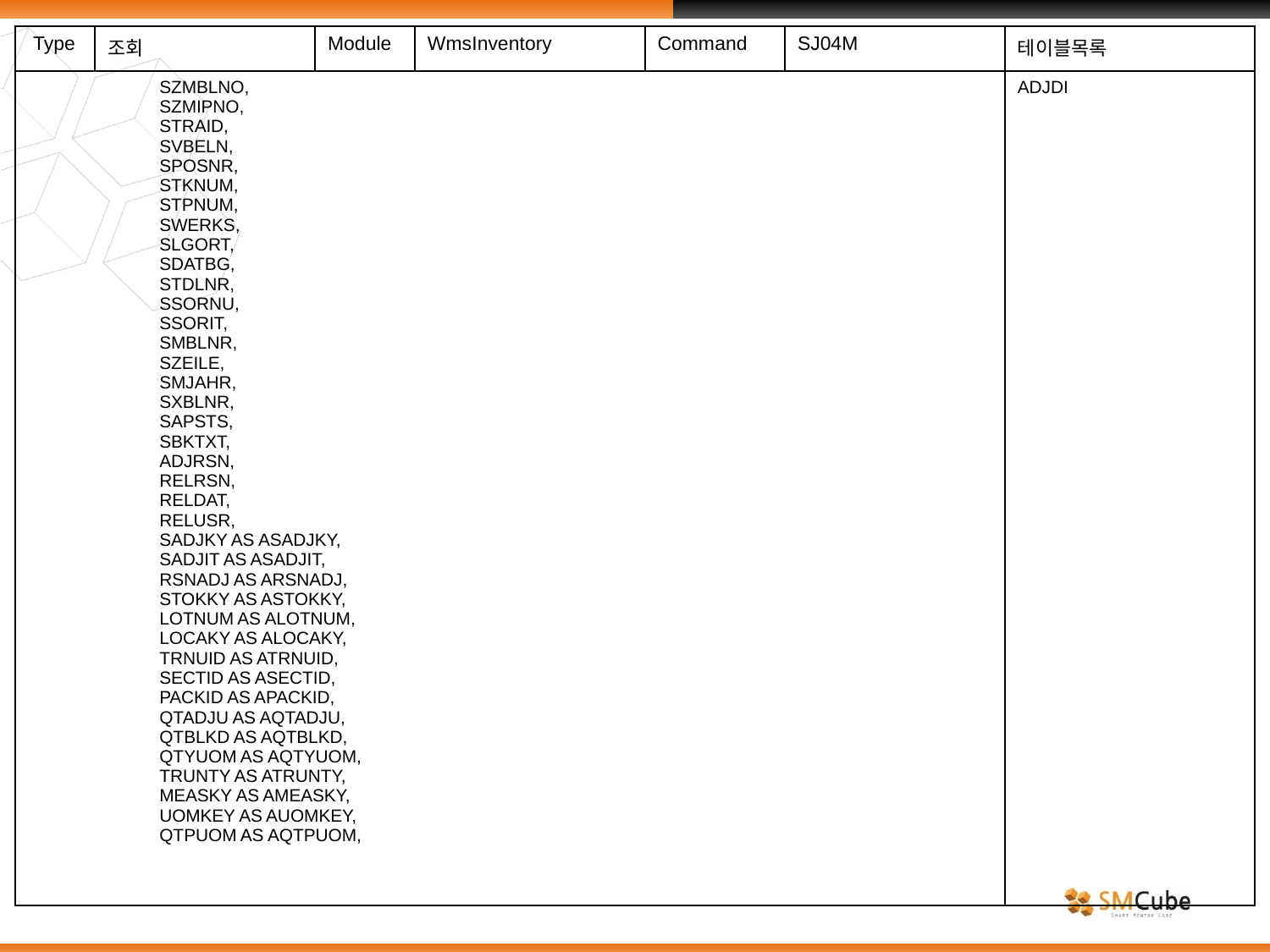

| Type | 조회 | Module | WmsInventory | Command | SJ04M | 테이블목록 |
| --- | --- | --- | --- | --- | --- | --- |
| SZMBLNO, SZMIPNO, STRAID, SVBELN, SPOSNR, STKNUM, STPNUM, SWERKS, SLGORT, SDATBG, STDLNR, SSORNU, SSORIT, SMBLNR, SZEILE, SMJAHR, SXBLNR, SAPSTS, SBKTXT, ADJRSN, RELRSN, RELDAT, RELUSR, SADJKY AS ASADJKY, SADJIT AS ASADJIT, RSNADJ AS ARSNADJ, STOKKY AS ASTOKKY, LOTNUM AS ALOTNUM, LOCAKY AS ALOCAKY, TRNUID AS ATRNUID, SECTID AS ASECTID, PACKID AS APACKID, QTADJU AS AQTADJU, QTBLKD AS AQTBLKD, QTYUOM AS AQTYUOM, TRUNTY AS ATRUNTY, MEASKY AS AMEASKY, UOMKEY AS AUOMKEY, QTPUOM AS AQTPUOM, |  |  |  |  |  | ADJDI |